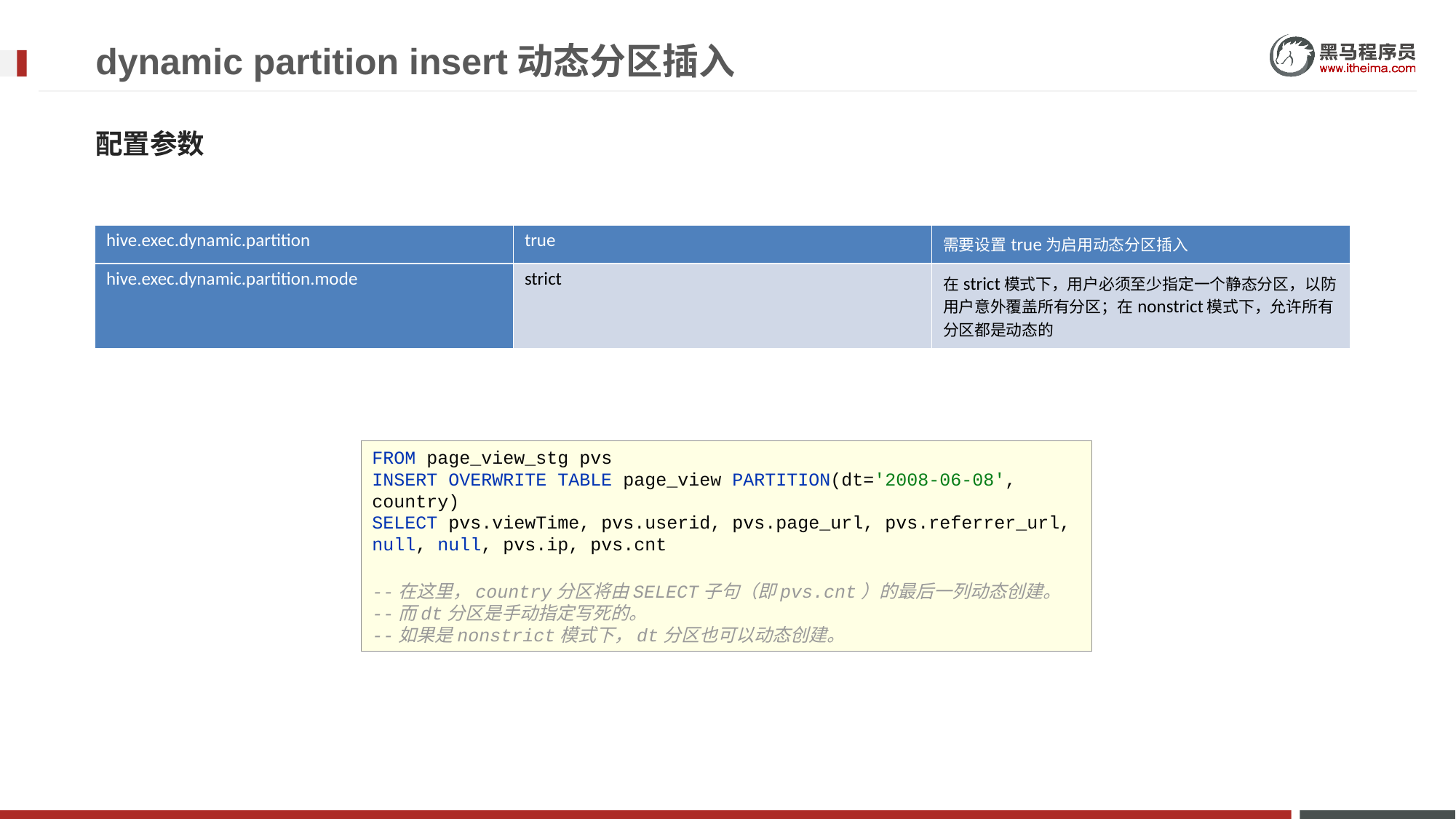

# dynamic partition insert动态分区插入
配置参数
| hive.exec.dynamic.partition | true | 需要设置true为启用动态分区插入 |
| --- | --- | --- |
| hive.exec.dynamic.partition.mode | strict | 在strict模式下，用户必须至少指定一个静态分区，以防用户意外覆盖所有分区；在nonstrict模式下，允许所有分区都是动态的 |
FROM page_view_stg pvs
INSERT OVERWRITE TABLE page_view PARTITION(dt='2008-06-08', country)
SELECT pvs.viewTime, pvs.userid, pvs.page_url, pvs.referrer_url, null, null, pvs.ip, pvs.cnt
--在这里，country分区将由SELECT子句（即pvs.cnt）的最后一列动态创建。
--而dt分区是手动指定写死的。
--如果是nonstrict模式下，dt分区也可以动态创建。